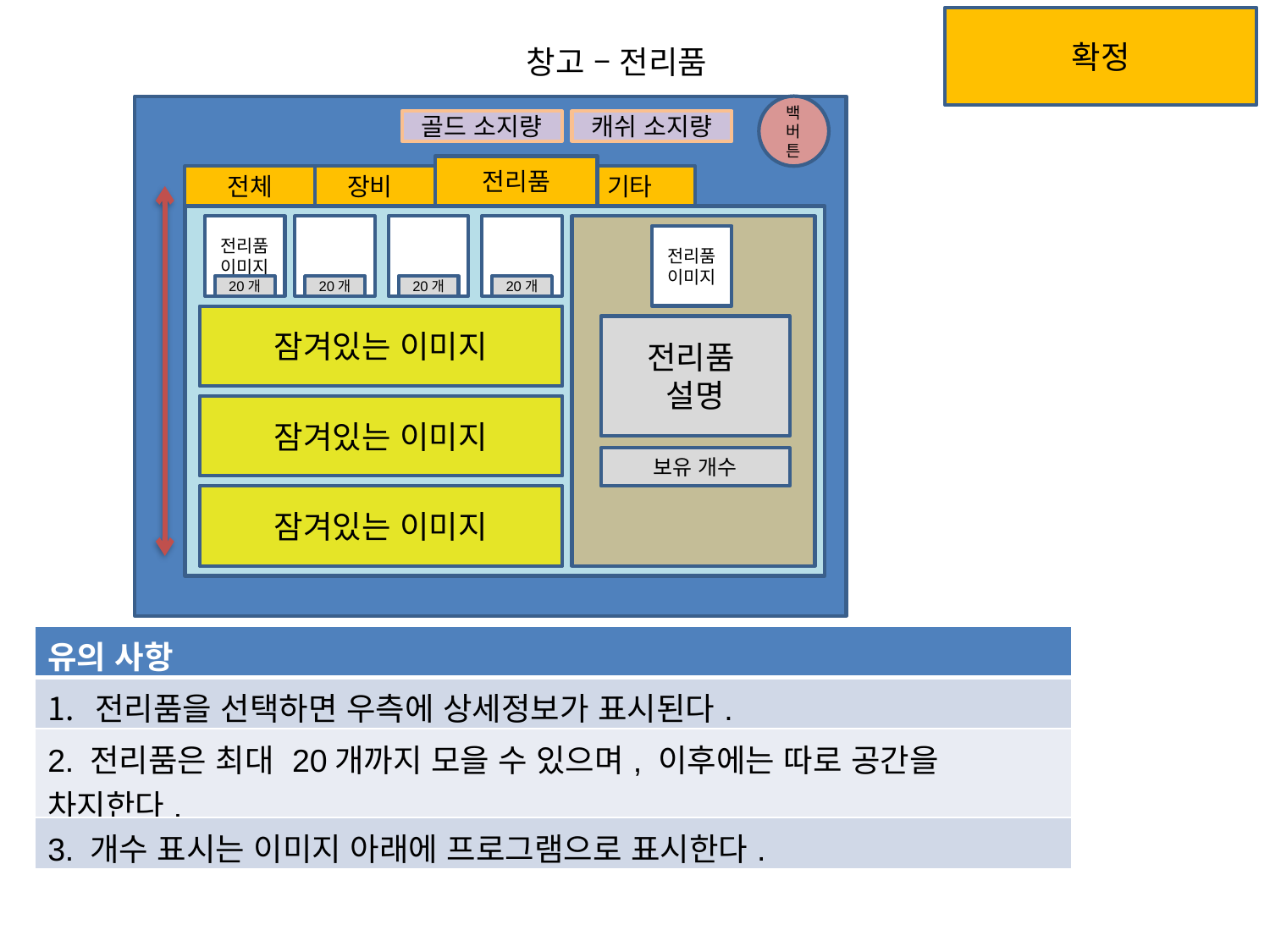

확정
창고 – 전리품

백버튼
골드 소지량
캐쉬 소지량
전리품
전체
장비
기타

전리품 이미지

전리품 이미지
20개
20개
20개
20개

잠겨있는 이미지

전리품
설명

잠겨있는 이미지

보유 개수

잠겨있는 이미지

| 유의 사항 |
| --- |
| 전리품을 선택하면 우측에 상세정보가 표시된다. |
| 2. 전리품은 최대 20개까지 모을 수 있으며, 이후에는 따로 공간을 차지한다. |
| 3. 개수 표시는 이미지 아래에 프로그램으로 표시한다. |